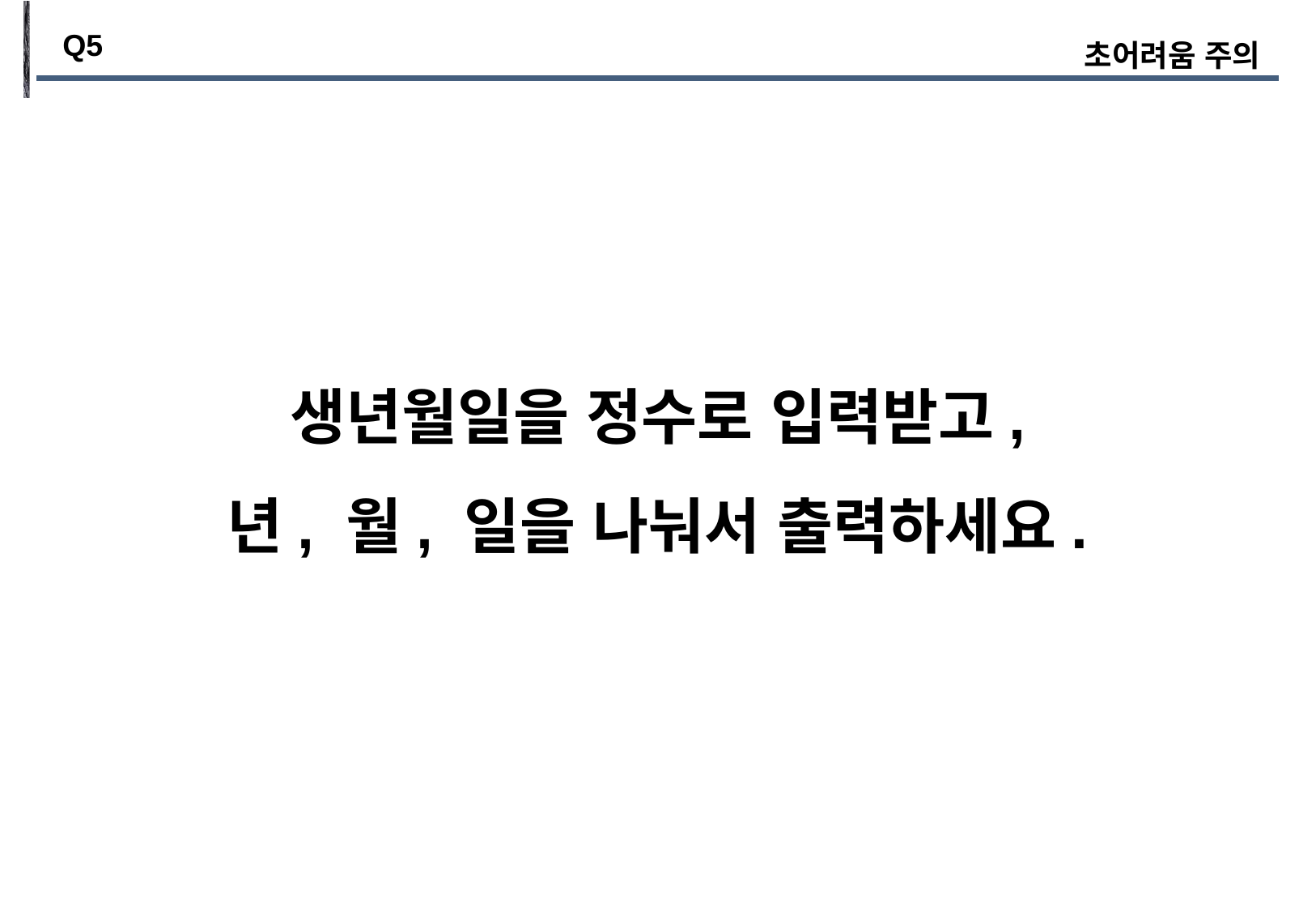

Q5
초어려움 주의

생년월일을 정수로 입력받고,
년, 월, 일을 나눠서 출력하세요.